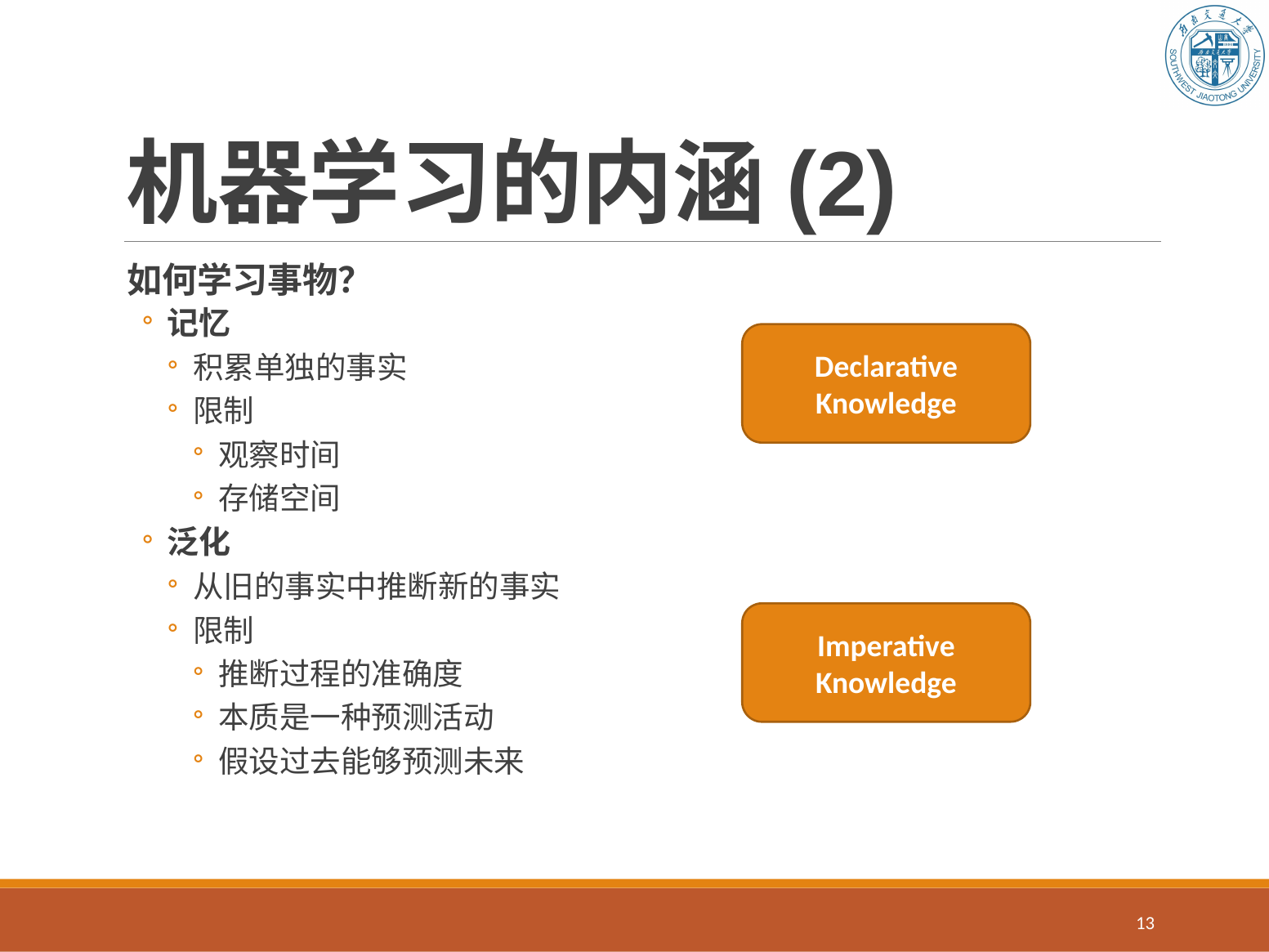

# 机器学习的内涵(2)
如何学习事物？
记忆
积累单独的事实
限制
观察时间
存储空间
泛化
从旧的事实中推断新的事实
限制
推断过程的准确度
本质是一种预测活动
假设过去能够预测未来
Declarative Knowledge
Imperative Knowledge
13